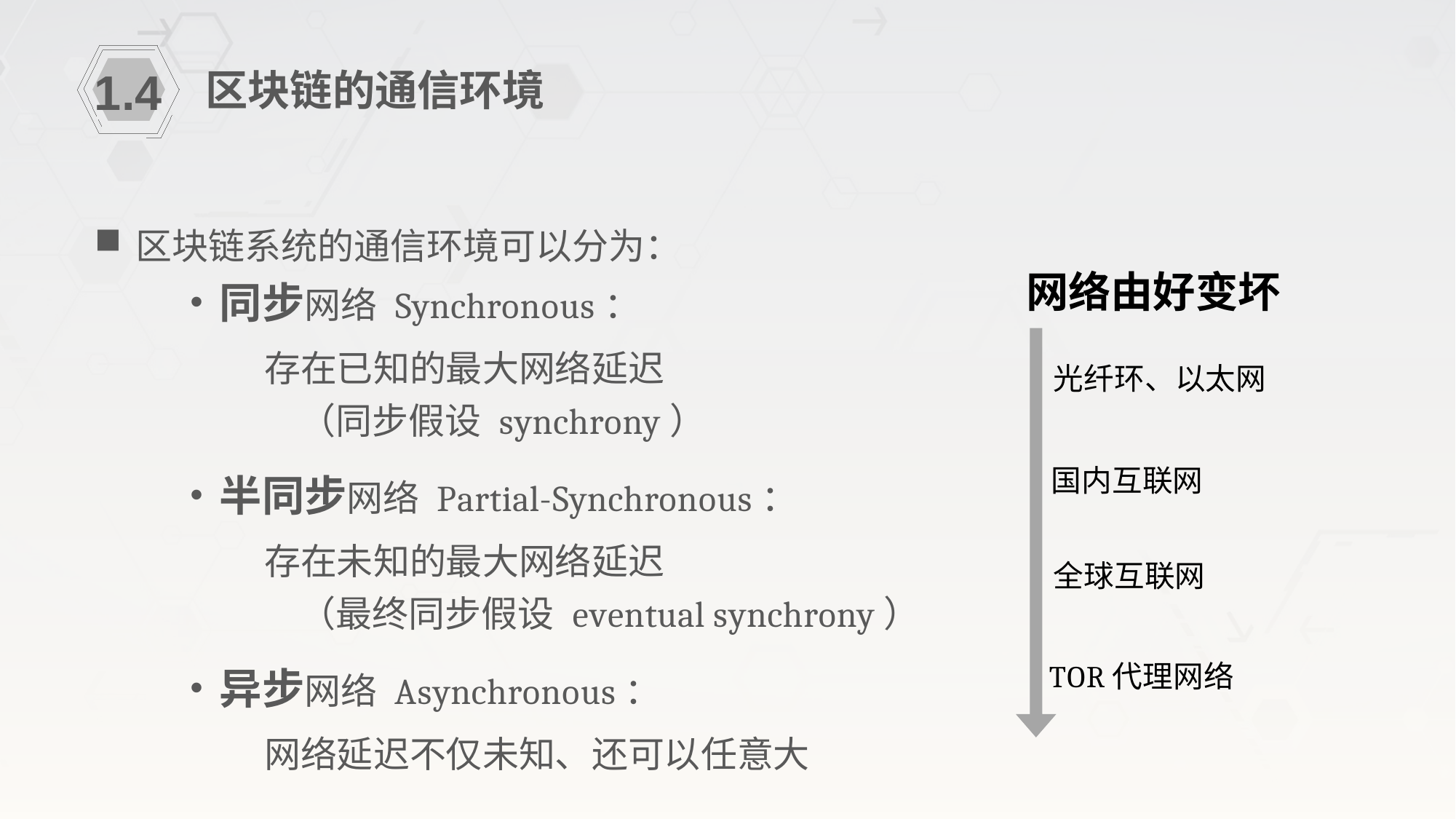

区块链的通信环境
1.4
区块链系统的通信环境可以分为：
 同步网络 Synchronous：
             存在已知的最大网络延迟
	    （同步假设 synchrony）
 半同步网络 Partial-Synchronous：
             存在未知的最大网络延迟
	    （最终同步假设 eventual synchrony）
 异步网络 Asynchronous：
             网络延迟不仅未知、还可以任意大
网络由好变坏

光纤环、以太网
国内互联网
全球互联网
TOR代理网络